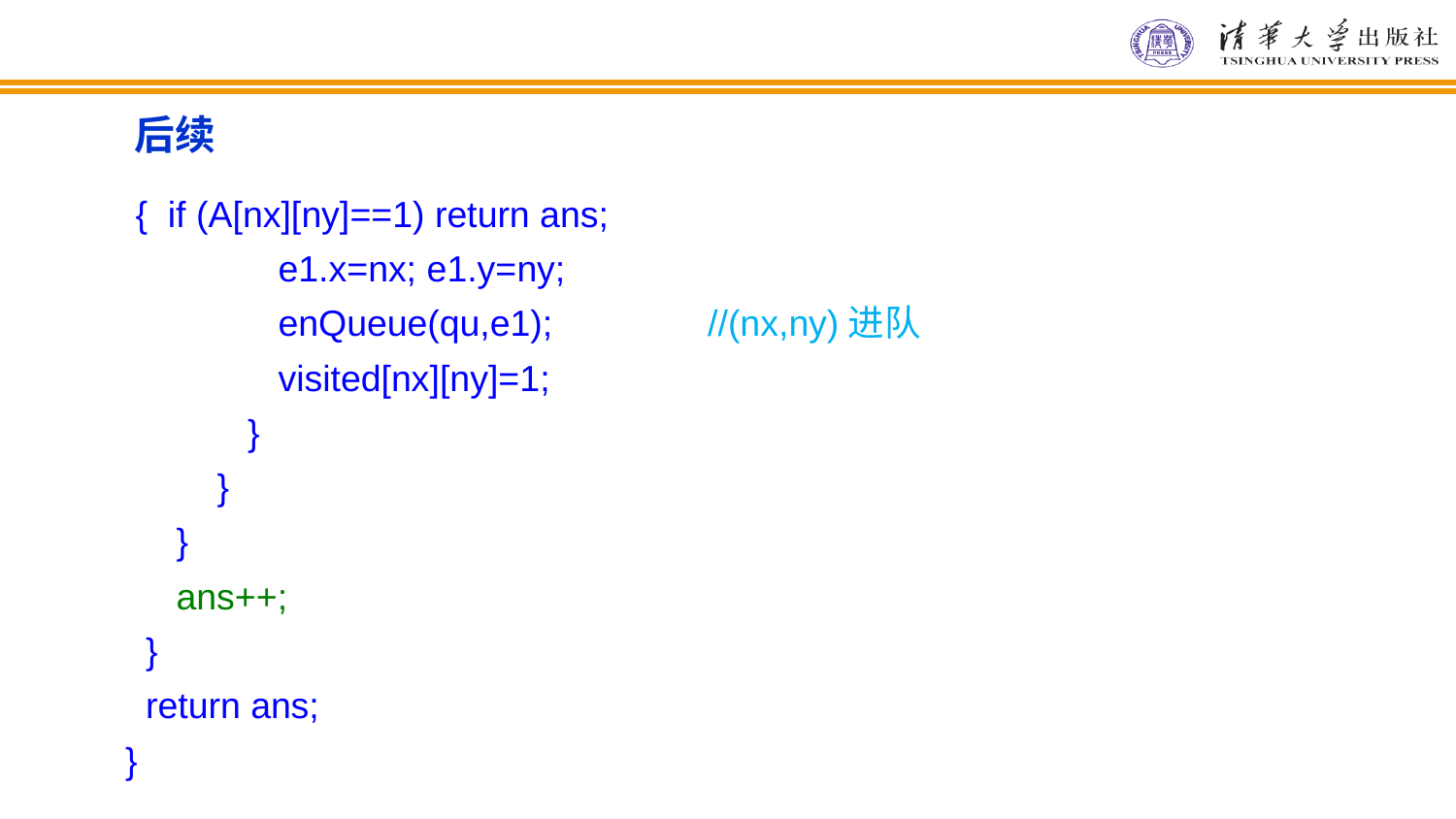

后续
 {  if (A[nx][ny]==1) return ans;
               e1.x=nx; e1.y=ny;
               enQueue(qu,e1);       	//(nx,ny)进队
               visited[nx][ny]=1;
            }
         }
     }
     ans++;
  }
  return ans;
}